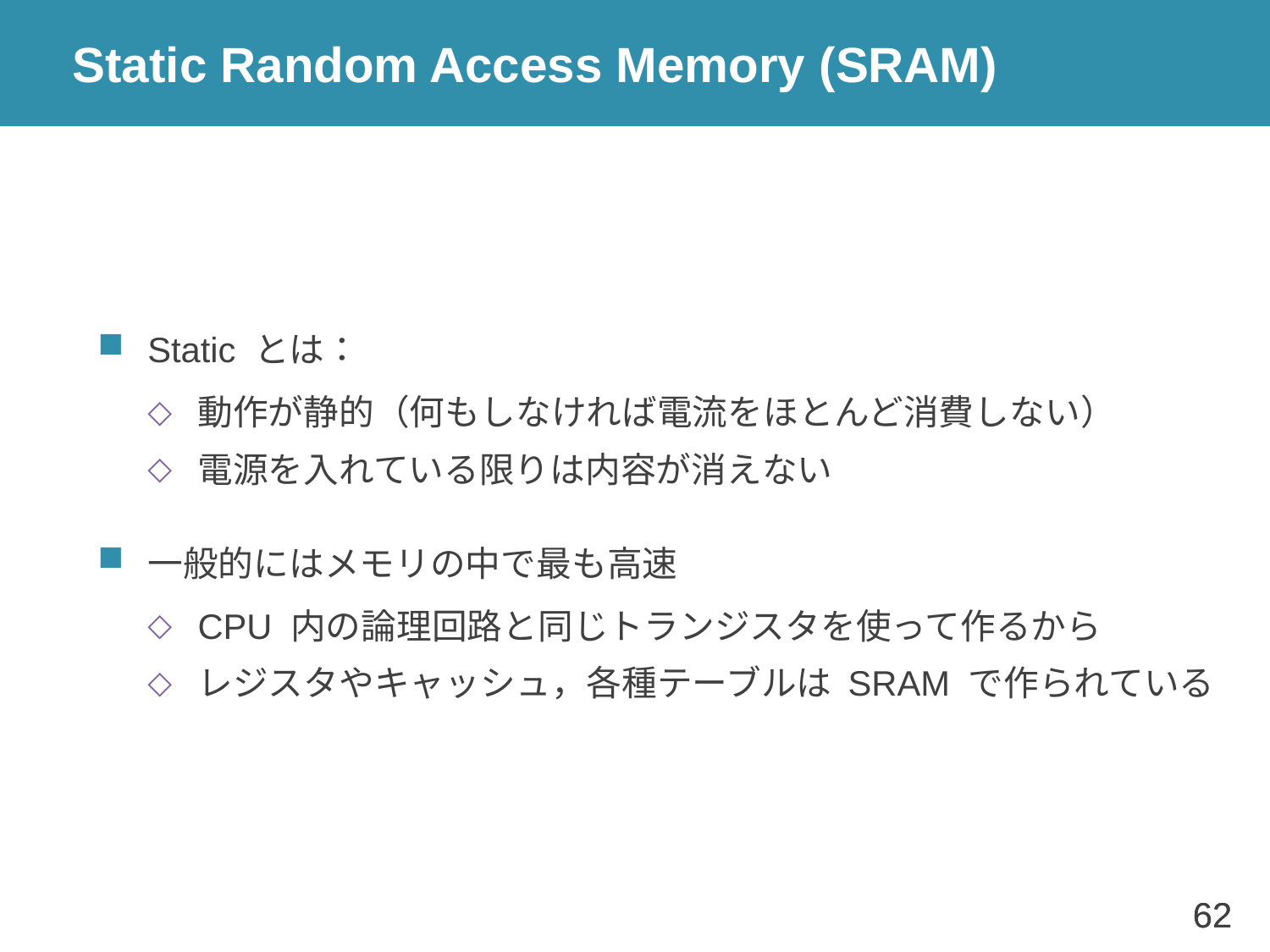

# Static Random Access Memory (SRAM)
Static とは：
動作が静的（何もしなければ電流をほとんど消費しない）
電源を入れている限りは内容が消えない
一般的にはメモリの中で最も高速
CPU 内の論理回路と同じトランジスタを使って作るから
レジスタやキャッシュ，各種テーブルは SRAM で作られている